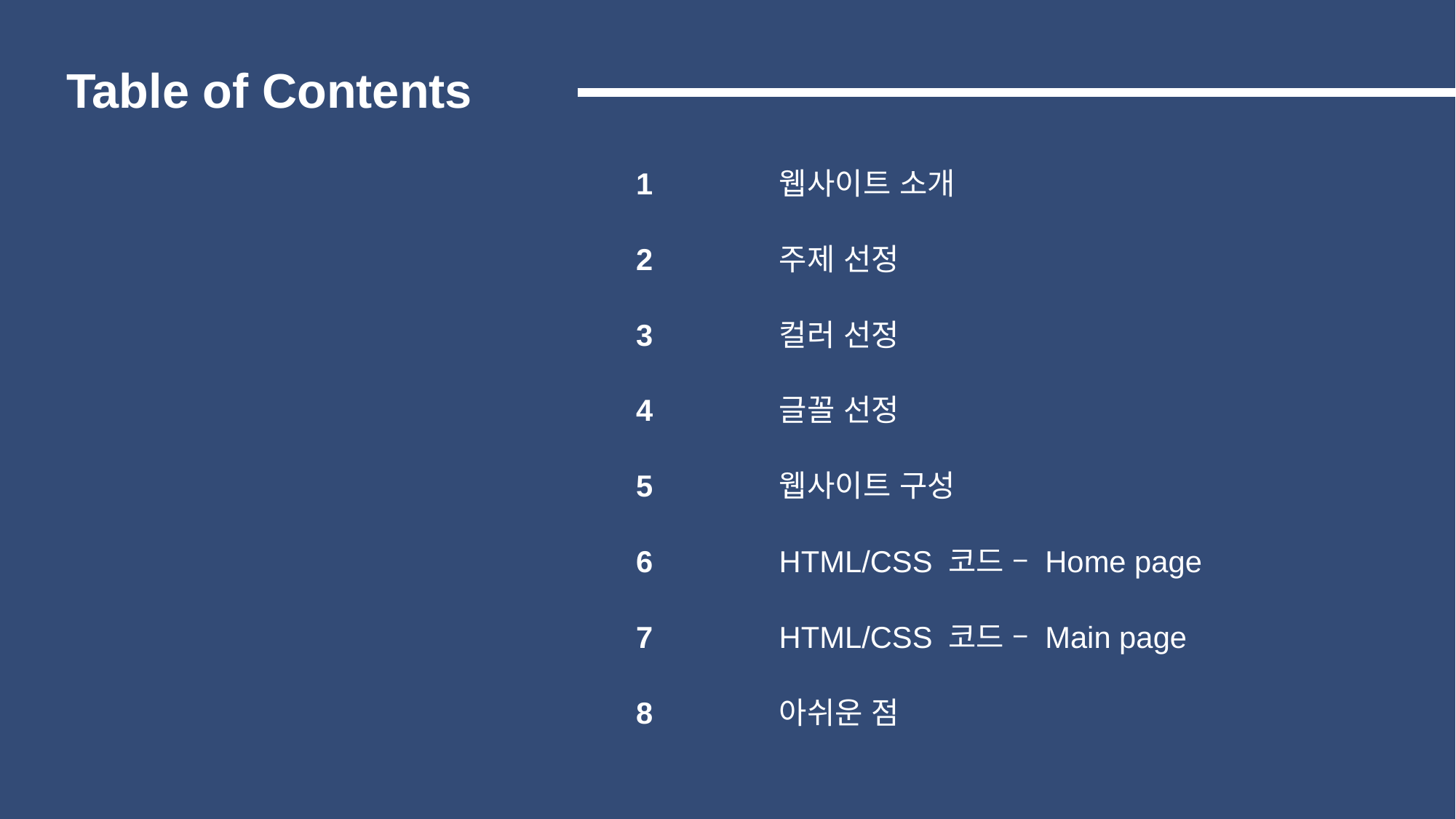

Table of Contents
1
웹사이트 소개
2
주제 선정
3
컬러 선정
4
글꼴 선정
5
웹사이트 구성
6
HTML/CSS 코드 – Home page
7
HTML/CSS 코드 – Main page
8
아쉬운 점